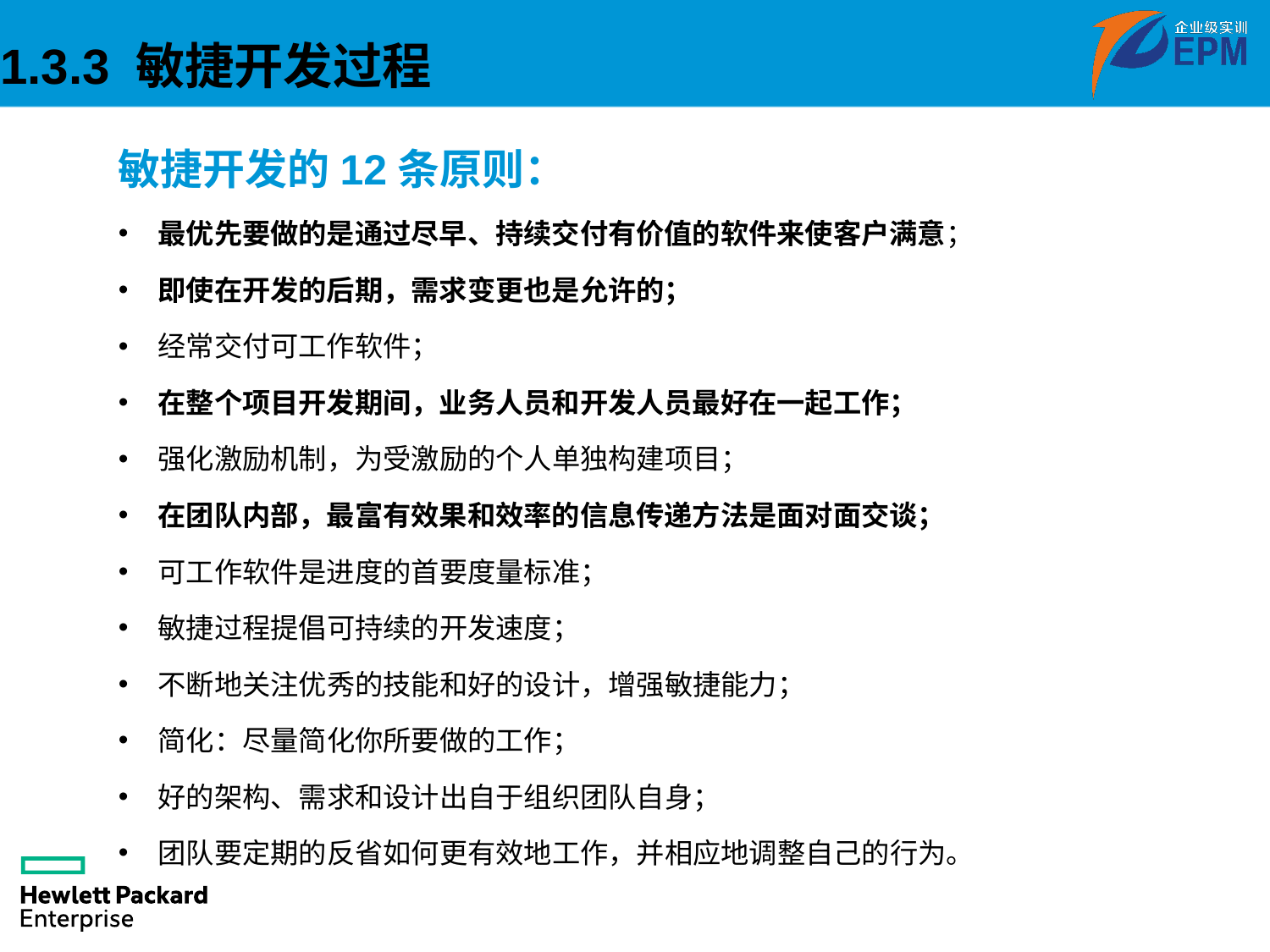

1.3.3 敏捷开发过程
敏捷开发的12条原则：
最优先要做的是通过尽早、持续交付有价值的软件来使客户满意；
即使在开发的后期，需求变更也是允许的；
经常交付可工作软件；
在整个项目开发期间，业务人员和开发人员最好在一起工作；
强化激励机制，为受激励的个人单独构建项目；
在团队内部，最富有效果和效率的信息传递方法是面对面交谈；
可工作软件是进度的首要度量标准；
敏捷过程提倡可持续的开发速度；
不断地关注优秀的技能和好的设计，增强敏捷能力；
简化：尽量简化你所要做的工作；
好的架构、需求和设计出自于组织团队自身；
团队要定期的反省如何更有效地工作，并相应地调整自己的行为。